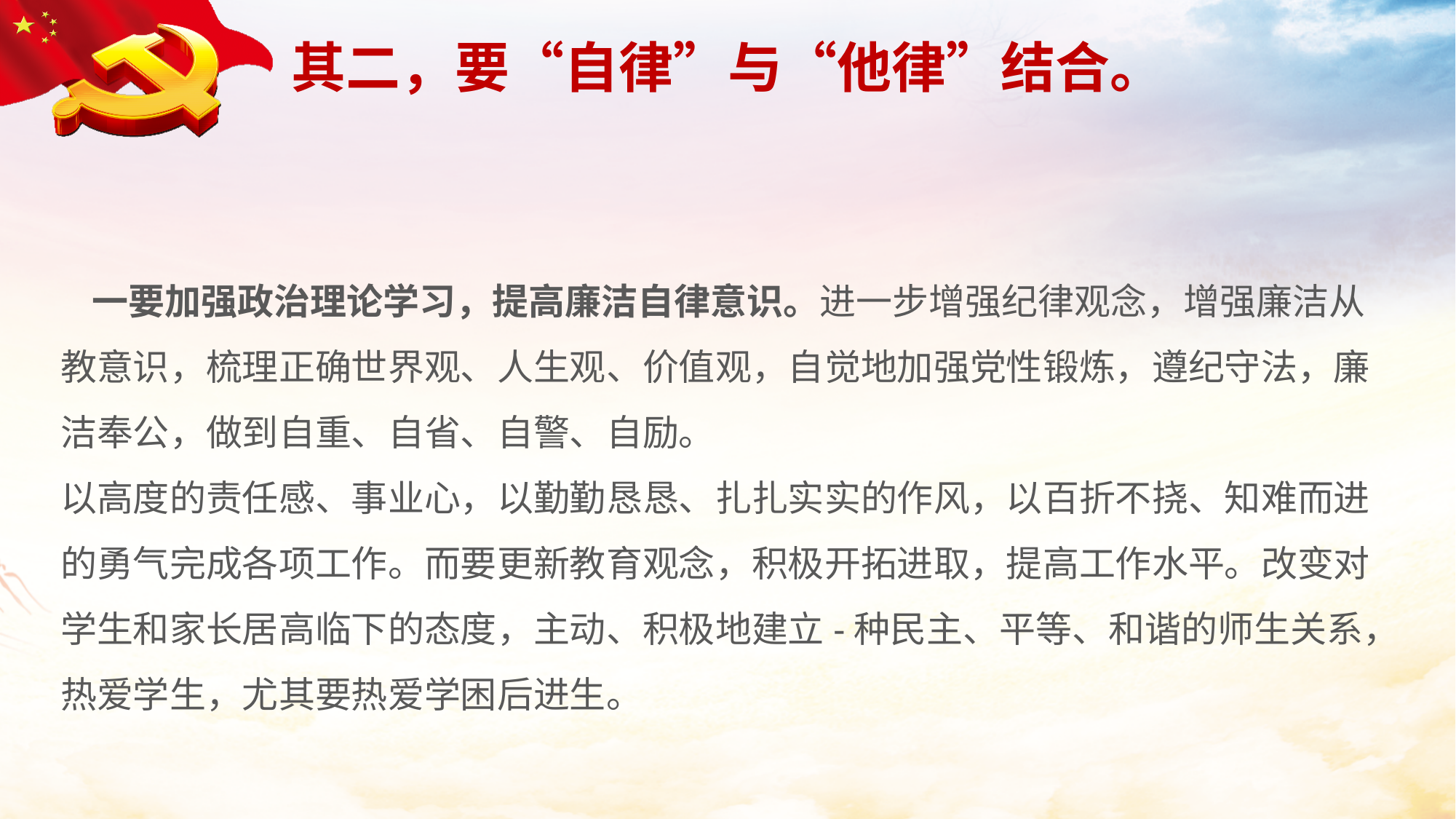

其二，要“自律”与“他律”结合。
    一要加强政治理论学习，提高廉洁自律意识。进一步增强纪律观念，增强廉洁从教意识，梳理正确世界观、人生观、价值观，自觉地加强党性锻炼，遵纪守法，廉洁奉公，做到自重、自省、自警、自励。
以高度的责任感、事业心，以勤勤恳恳、扎扎实实的作风，以百折不挠、知难而进的勇气完成各项工作。而要更新教育观念，积极开拓进取，提高工作水平。改变对学生和家长居高临下的态度，主动、积极地建立-种民主、平等、和谐的师生关系，热爱学生，尤其要热爱学困后进生。